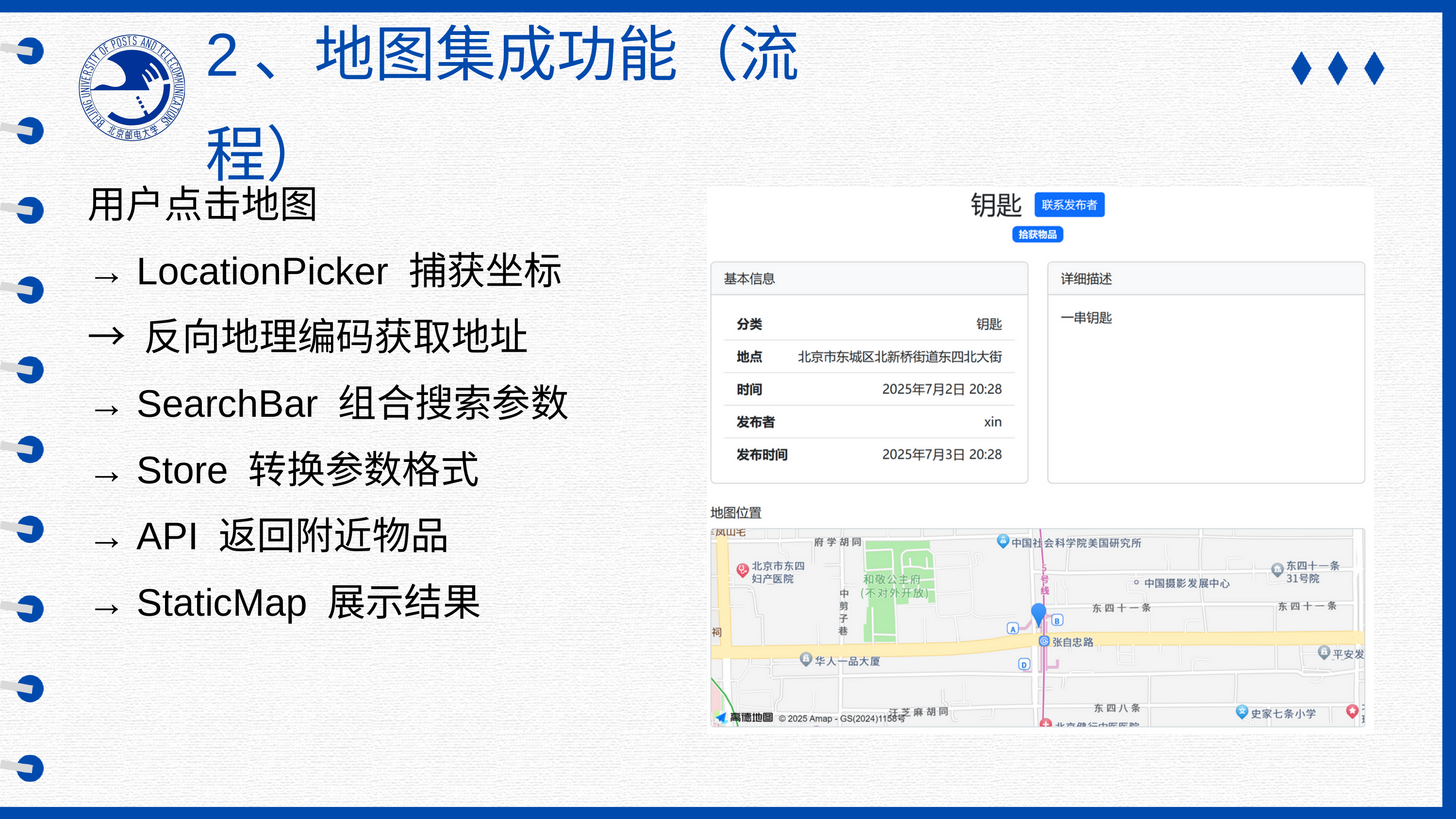

2、地图集成功能（流程）

用户点击地图
→ LocationPicker 捕获坐标
→ 反向地理编码获取地址
→ SearchBar 组合搜索参数
→ Store 转换参数格式
→ API 返回附近物品
→ StaticMap 展示结果